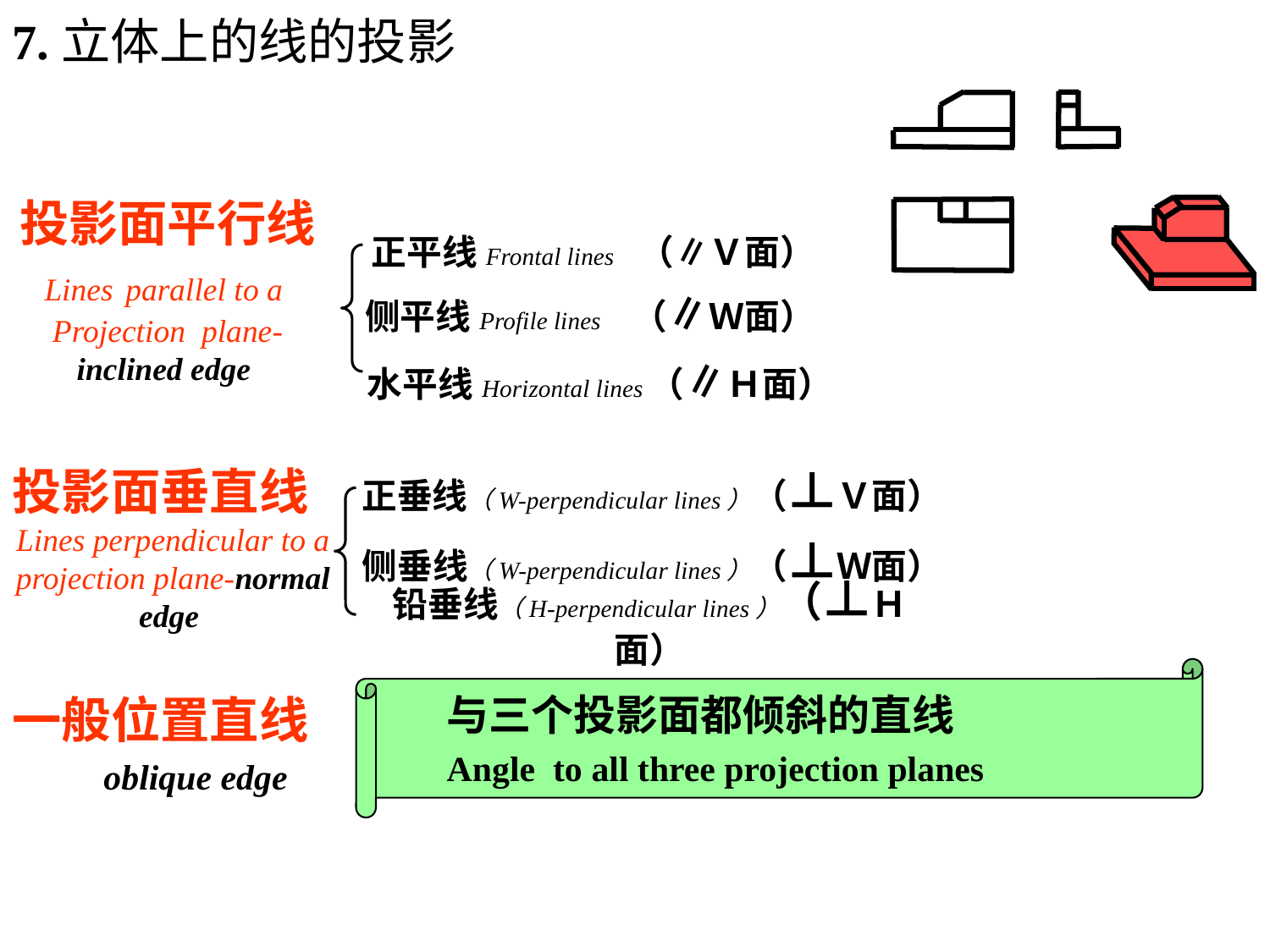

7.立体上的线的投影

投影面平行线
Lines parallel to a
Projection  plane-inclined edge

正平线Frontal lines   （∥Ｖ面）

侧平线Profile lines    （∥Ｗ面）
水平线Horizontal lines（∥Ｈ面）
正垂线（W-perpendicular lines）（⊥Ｖ面）
投影面垂直线
Lines perpendicular to a projection plane-normal edge

侧垂线（W-perpendicular lines）（⊥Ｗ面）
铅垂线（H-perpendicular lines）（⊥Ｈ面）

与三个投影面都倾斜的直线
Angle  to all three projection planes
一般位置直线
oblique edge